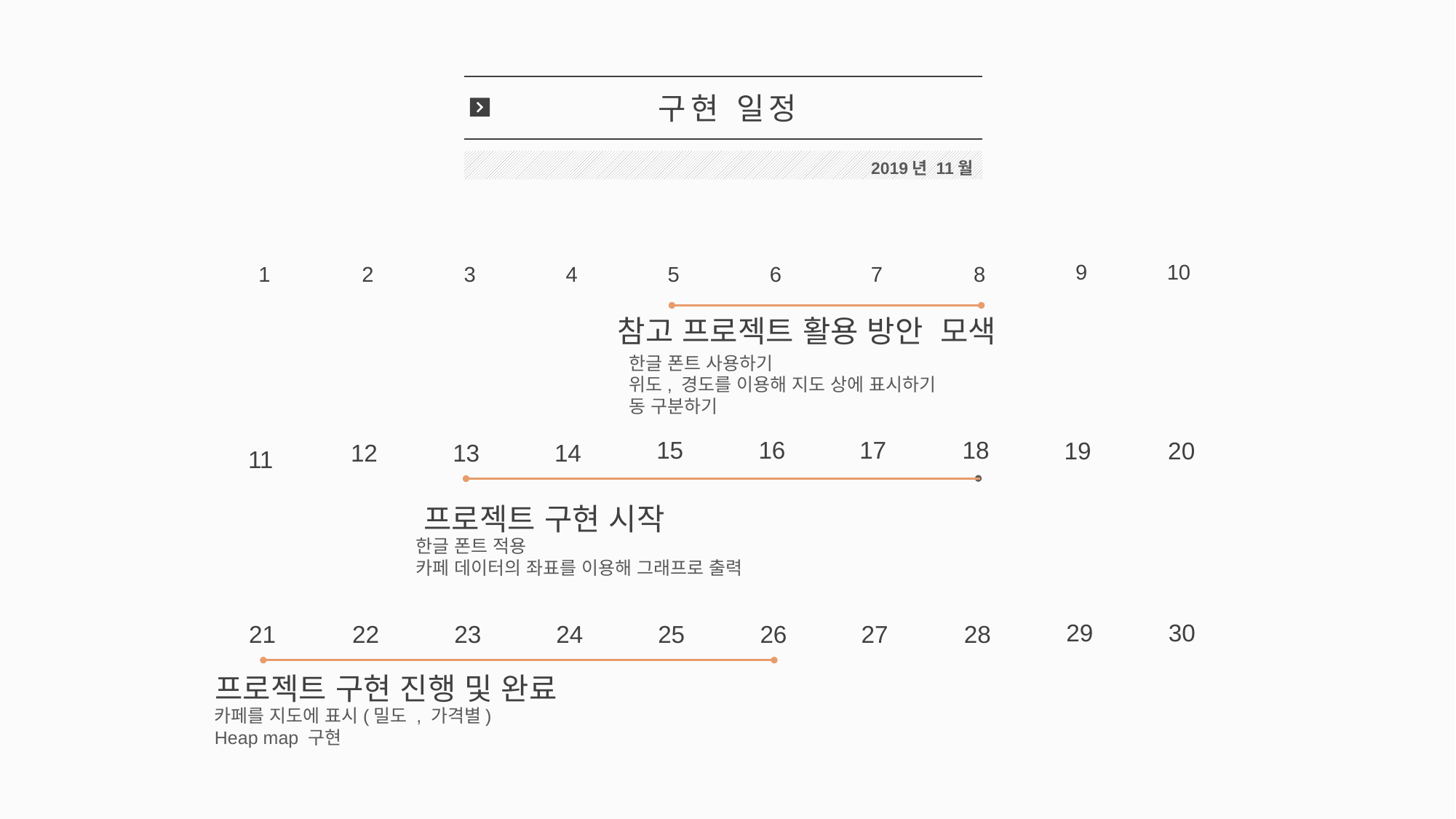

구현 일정

2019년 11월

9
10
1
2
3
4
5
6
7
8

참고 프로젝트 활용 방안  모색
한글 폰트 사용하기
위도, 경도를 이용해 지도 상에 표시하기
동 구분하기
15
16
17
18
19
20
12
13
14
11

프로젝트 구현 시작
한글 폰트 적용
카페 데이터의 좌표를 이용해 그래프로 출력
29
30
21
22
23
24
25
26
27
28

프로젝트 구현 진행 및 완료
카페를 지도에 표시(밀도 , 가격별)
Heap map 구현